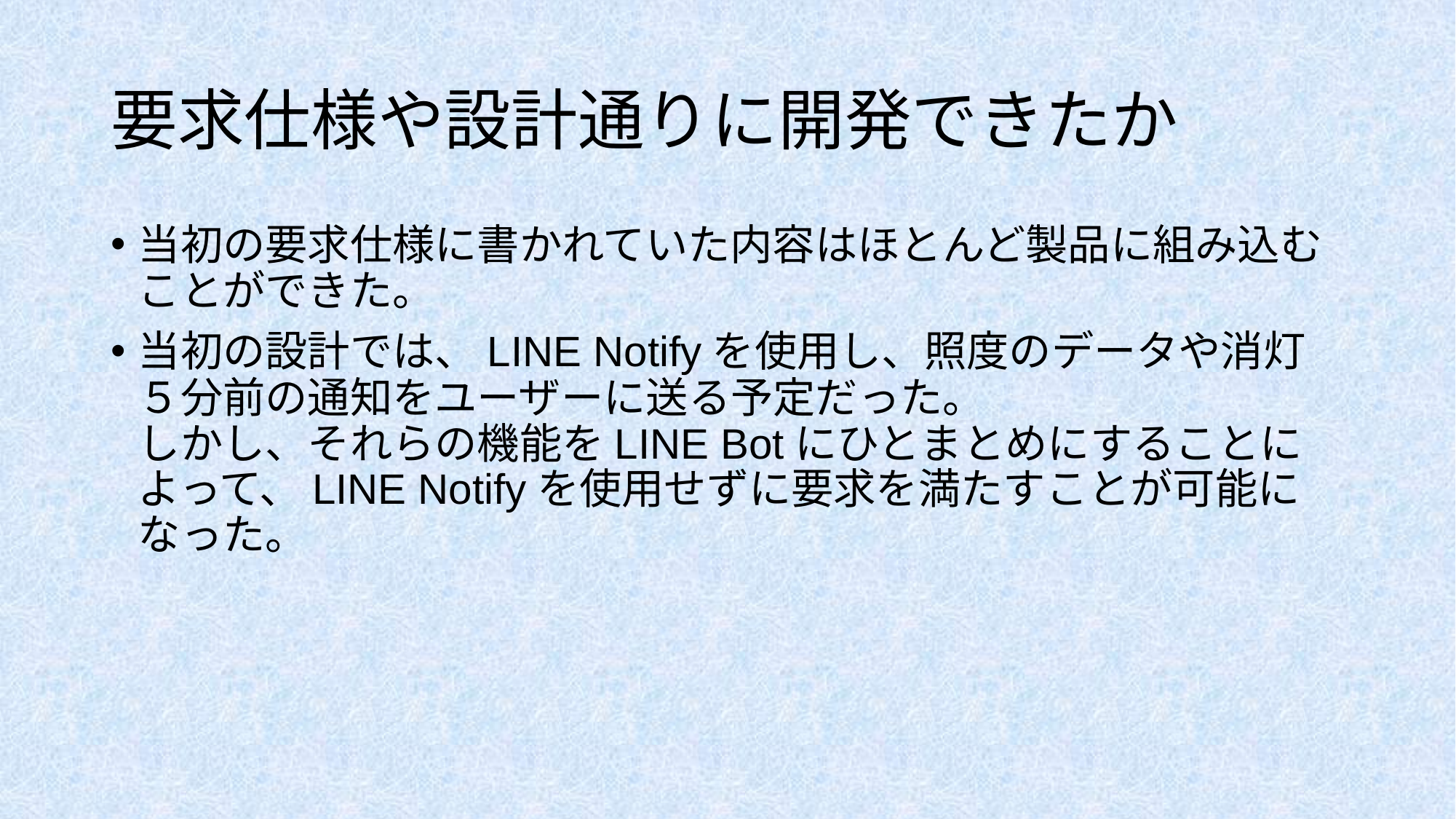

# 要求仕様や設計通りに開発できたか
当初の要求仕様に書かれていた内容はほとんど製品に組み込むことができた。
当初の設計では、LINE Notifyを使用し、照度のデータや消灯５分前の通知をユーザーに送る予定だった。
しかし、それらの機能をLINE Botにひとまとめにすることによって、LINE Notifyを使用せずに要求を満たすことが可能になった。